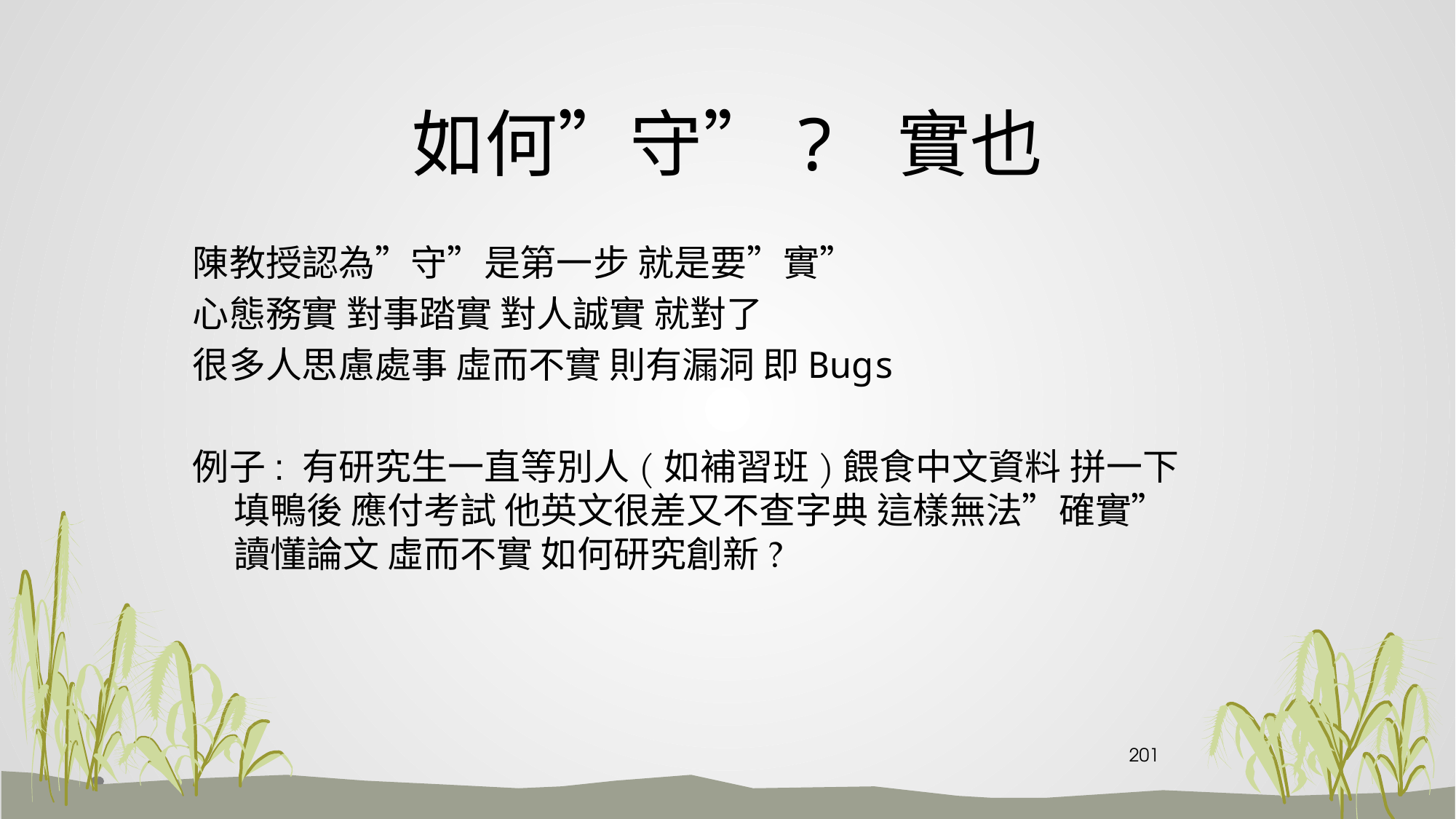

# 如何”守”? 實也
陳教授認為”守”是第一步 就是要”實”
心態務實 對事踏實 對人誠實 就對了
很多人思慮處事 虛而不實 則有漏洞 即Bugs

例子: 有研究生一直等別人(如補習班)餵食中文資料 拼一下填鴨後 應付考試 他英文很差又不查字典 這樣無法”確實”讀懂論文 虛而不實 如何研究創新?
201